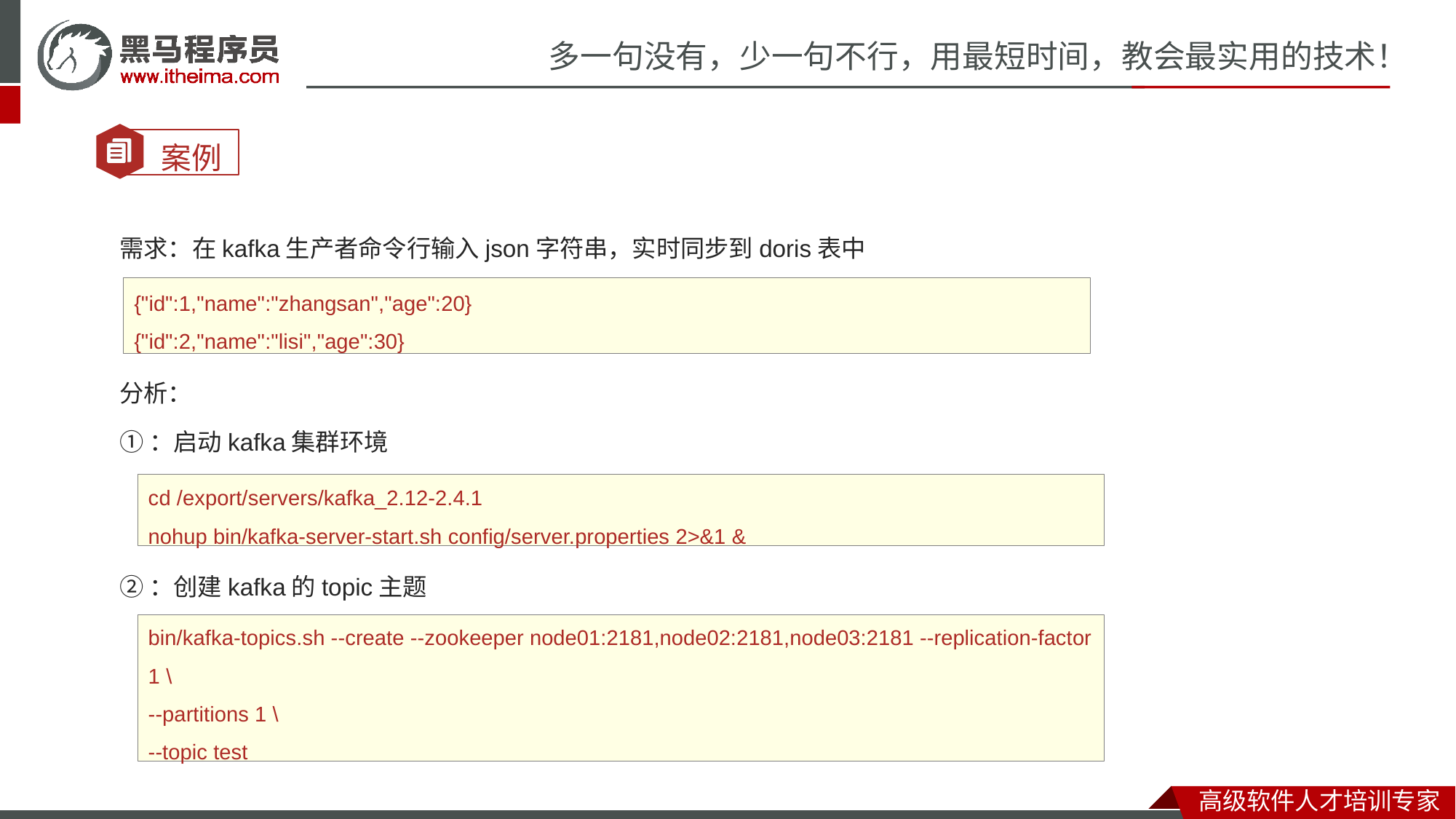

需求：在kafka生产者命令行输入json字符串，实时同步到doris表中

分析：
①：启动kafka集群环境

②：创建kafka的topic主题

	123 除以 10（商12，余数为3）

{"id":1,"name":"zhangsan","age":20}
{"id":2,"name":"lisi","age":30}
cd /export/servers/kafka_2.12-2.4.1
nohup bin/kafka-server-start.sh config/server.properties 2>&1 &
bin/kafka-topics.sh --create --zookeeper node01:2181,node02:2181,node03:2181 --replication-factor 1 \
--partitions 1 \
--topic test